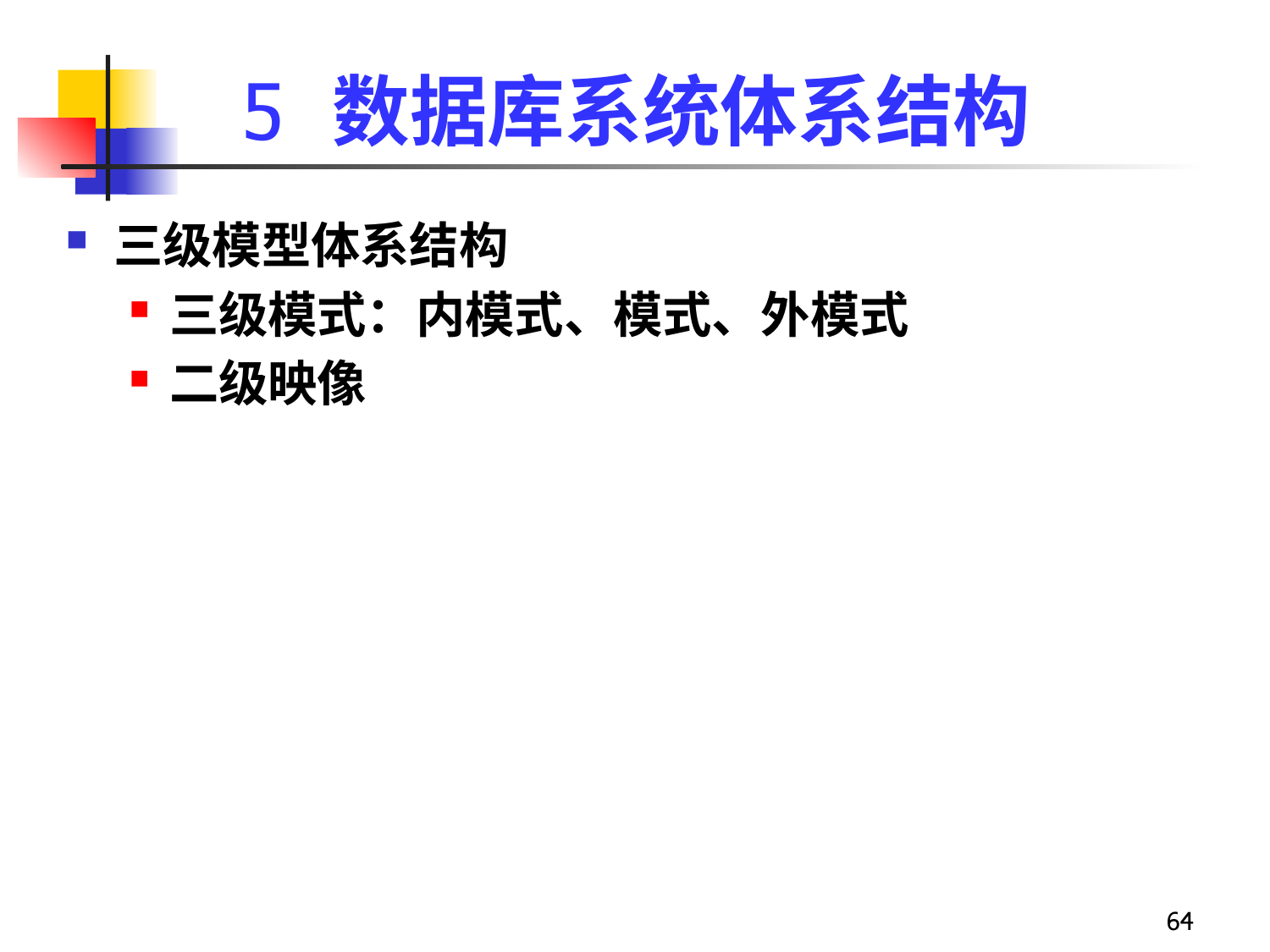

# 5 数据库系统体系结构
三级模型体系结构
三级模式：内模式、模式、外模式
二级映像

64